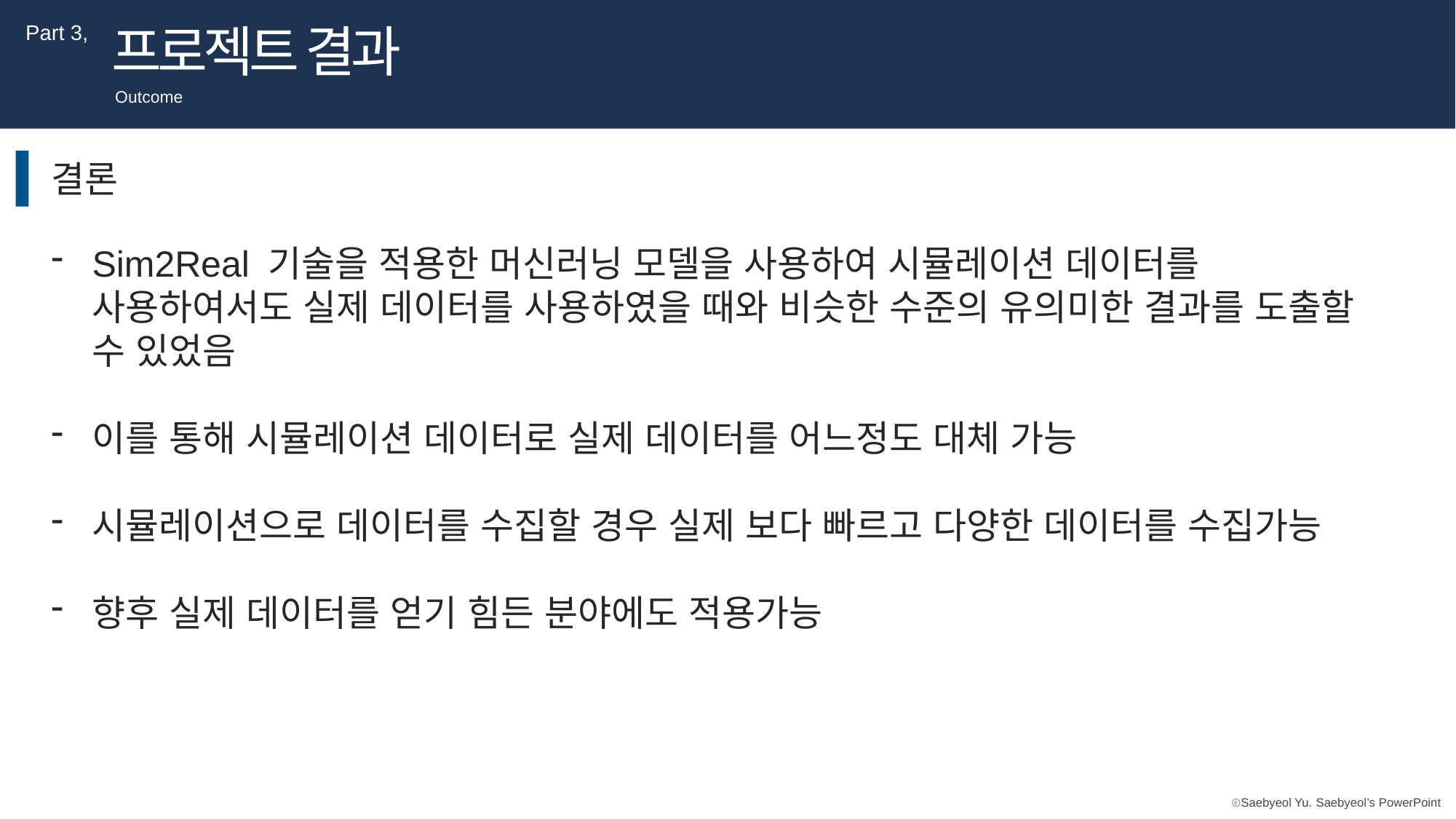

프로젝트 결과
Part 3,
Outcome

결론
Sim2Real 기술을 적용한 머신러닝 모델을 사용하여 시뮬레이션 데이터를 사용하여서도 실제 데이터를 사용하였을 때와 비슷한 수준의 유의미한 결과를 도출할 수 있었음

이를 통해 시뮬레이션 데이터로 실제 데이터를 어느정도 대체 가능

시뮬레이션으로 데이터를 수집할 경우 실제 보다 빠르고 다양한 데이터를 수집가능

향후 실제 데이터를 얻기 힘든 분야에도 적용가능
ABC